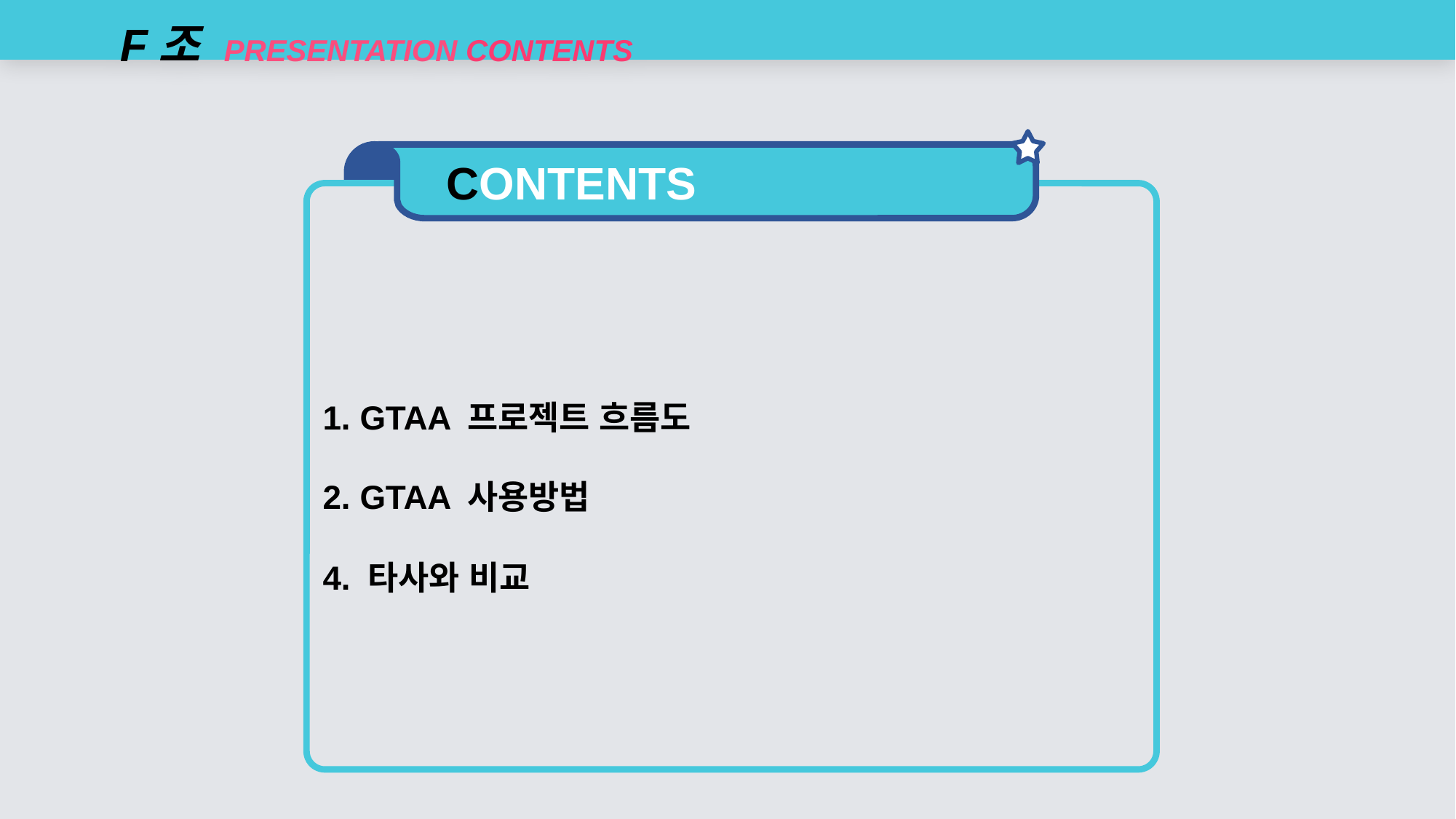

F조 PRESENTATION CONTENTS

CONTENTS
1. GTAA 프로젝트 흐름도
2. GTAA 사용방법
4. 타사와 비교